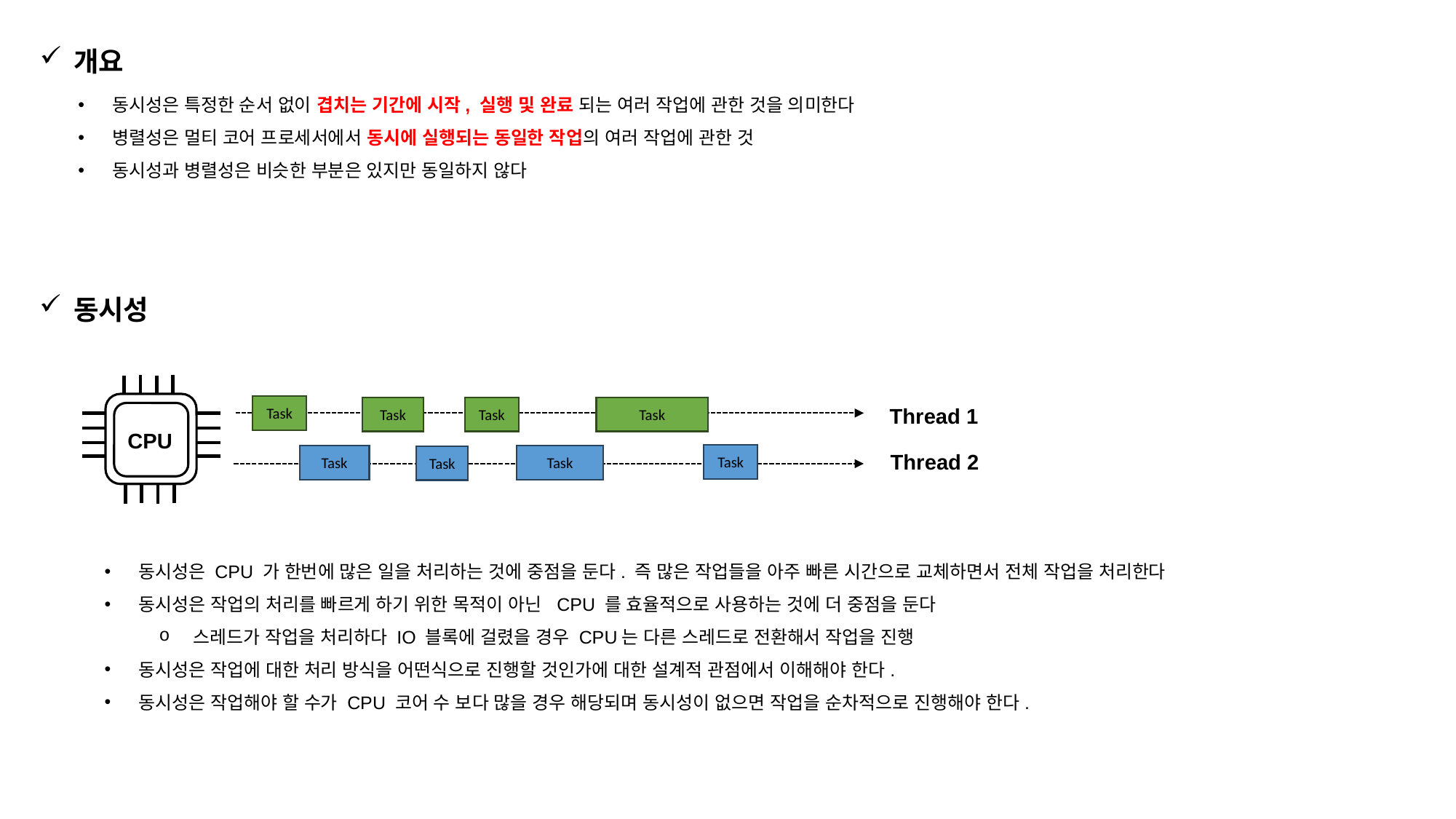

개요
동시성은 특정한 순서 없이 겹치는 기간에 시작, 실행 및 완료 되는 여러 작업에 관한 것을 의미한다
병렬성은 멀티 코어 프로세서에서 동시에 실행되는 동일한 작업의 여러 작업에 관한 것
동시성과 병렬성은 비슷한 부분은 있지만 동일하지 않다
동시성

CPU
Task
Task
Task
Task
Thread 1
Thread 2
Task
Task
Task
Task
동시성은 CPU 가 한번에 많은 일을 처리하는 것에 중점을 둔다. 즉 많은 작업들을 아주 빠른 시간으로 교체하면서 전체 작업을 처리한다
동시성은 작업의 처리를 빠르게 하기 위한 목적이 아닌  CPU 를 효율적으로 사용하는 것에 더 중점을 둔다
스레드가 작업을 처리하다 IO 블록에 걸렸을 경우 CPU는 다른 스레드로 전환해서 작업을 진행
동시성은 작업에 대한 처리 방식을 어떤식으로 진행할 것인가에 대한 설계적 관점에서 이해해야 한다.
동시성은 작업해야 할 수가 CPU 코어 수 보다 많을 경우 해당되며 동시성이 없으면 작업을 순차적으로 진행해야 한다.